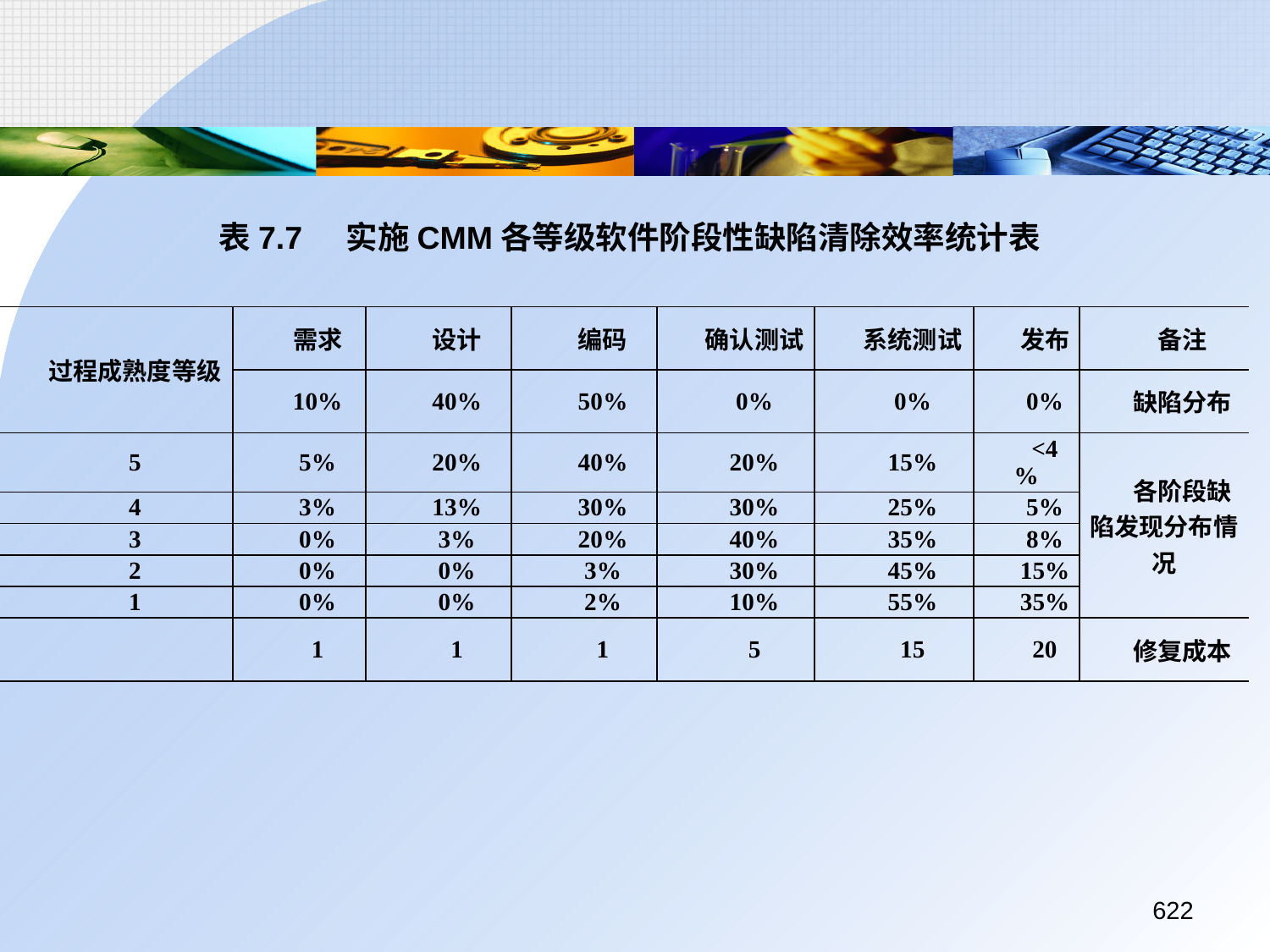

表7.7	实施CMM各等级软件阶段性缺陷清除效率统计表
| 过程成熟度等级 | 需求 | 设计 | 编码 | 确认测试 | 系统测试 | 发布 | 备注 |
| --- | --- | --- | --- | --- | --- | --- | --- |
|  | 10% | 40% | 50% | 0% | 0% | 0% | 缺陷分布 |
| 5 | 5% | 20% | 40% | 20% | 15% | <4% | 各阶段缺陷发现分布情况 |
| 4 | 3% | 13% | 30% | 30% | 25% | 5% |  |
| 3 | 0% | 3% | 20% | 40% | 35% | 8% |  |
| 2 | 0% | 0% | 3% | 30% | 45% | 15% |  |
| 1 | 0% | 0% | 2% | 10% | 55% | 35% |  |
|  | 1 | 1 | 1 | 5 | 15 | 20 | 修复成本 |
622